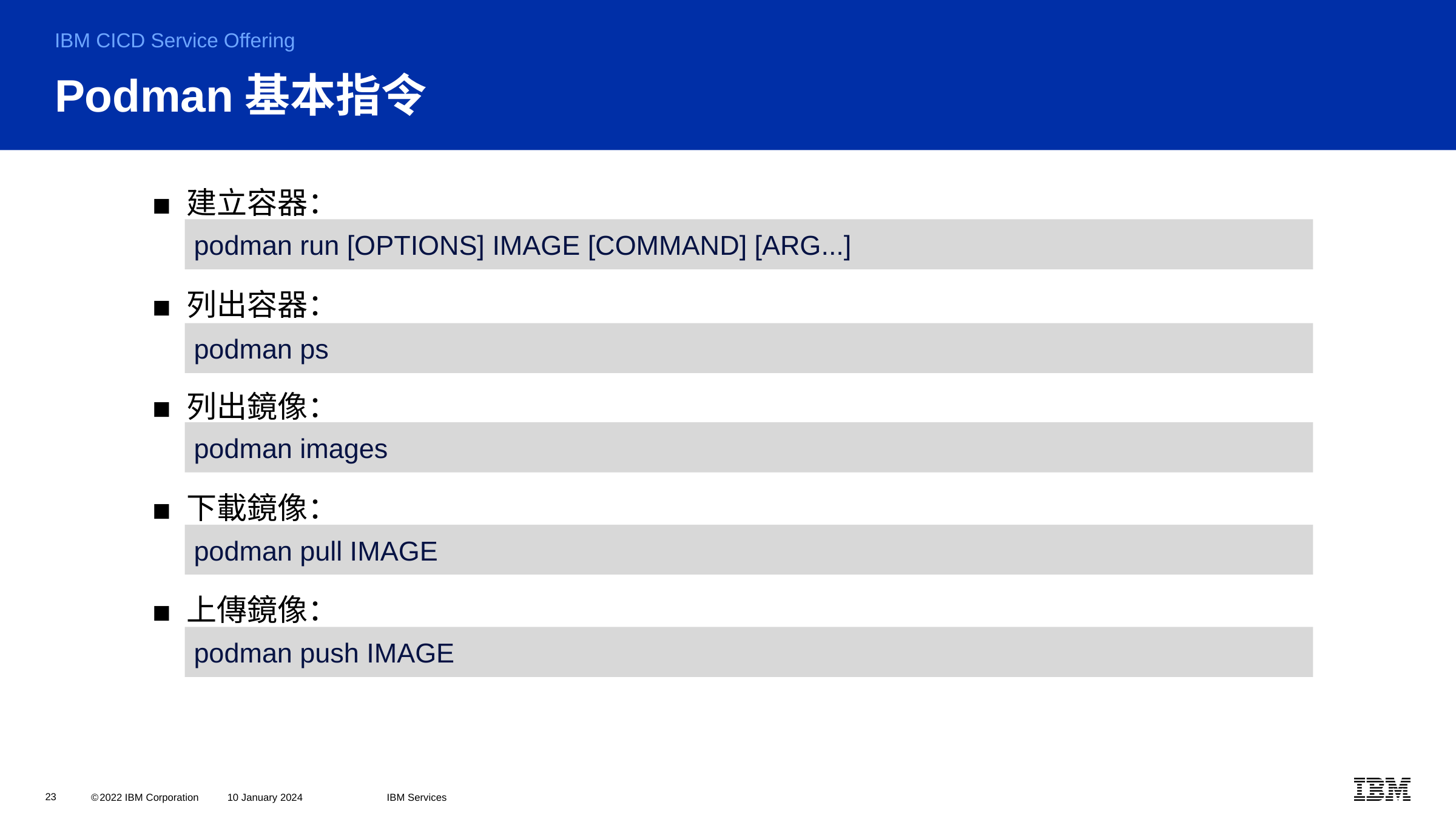

IBM CICD Service Offering
# Podman基本指令
建立容器：

列出容器：

列出鏡像：

下載鏡像：

上傳鏡像：

podman run [OPTIONS] IMAGE [COMMAND] [ARG...]
podman ps
podman images
podman pull IMAGE
podman push IMAGE